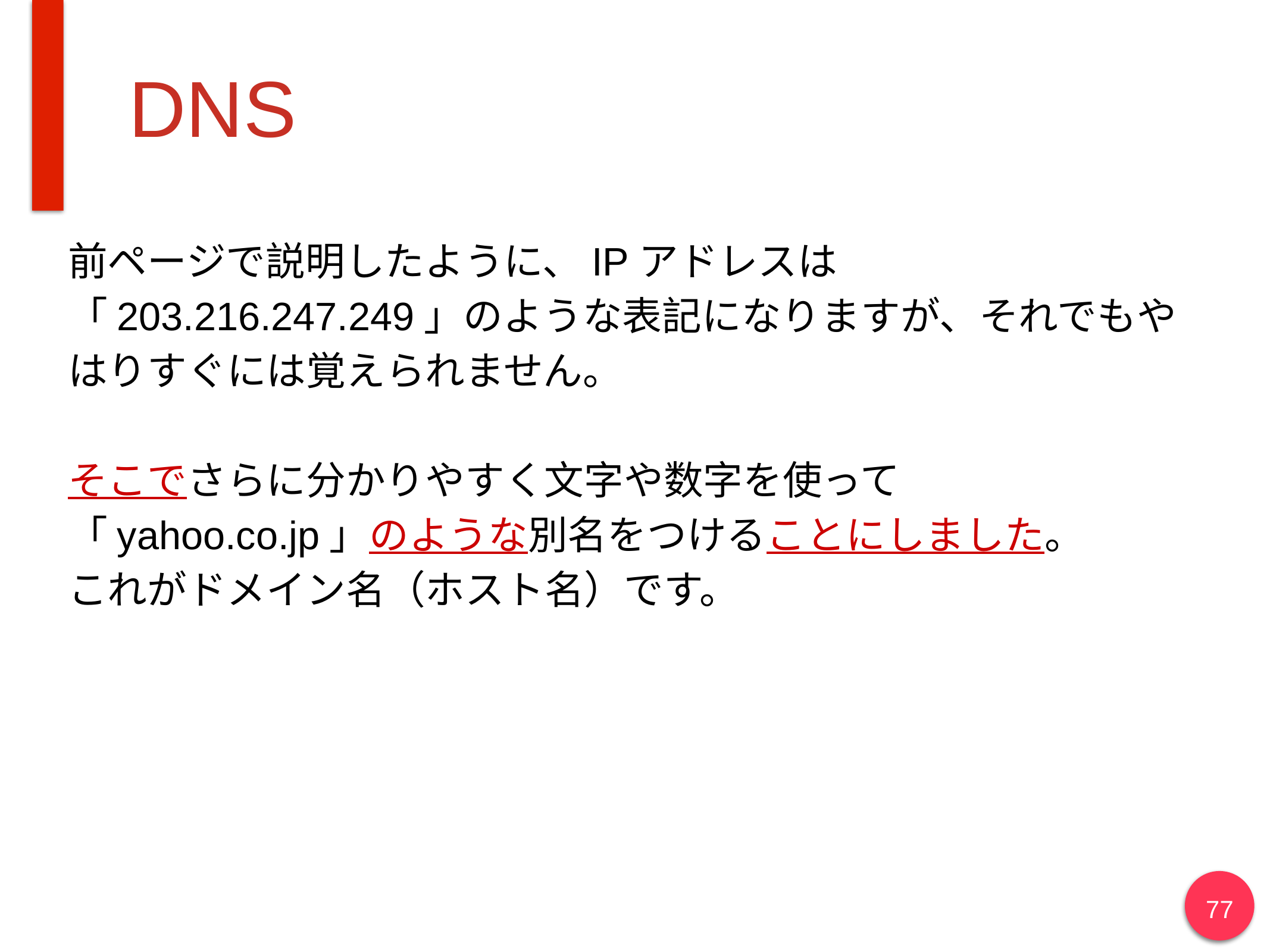

# DNS
前ページで説明したように、IPアドレスは「203.216.247.249」のような表記になりますが、それでもやはりすぐには覚えられません。

そこでさらに分かりやすく文字や数字を使って
「yahoo.co.jp」のような別名をつけることにしました。
これがドメイン名（ホスト名）です。
77